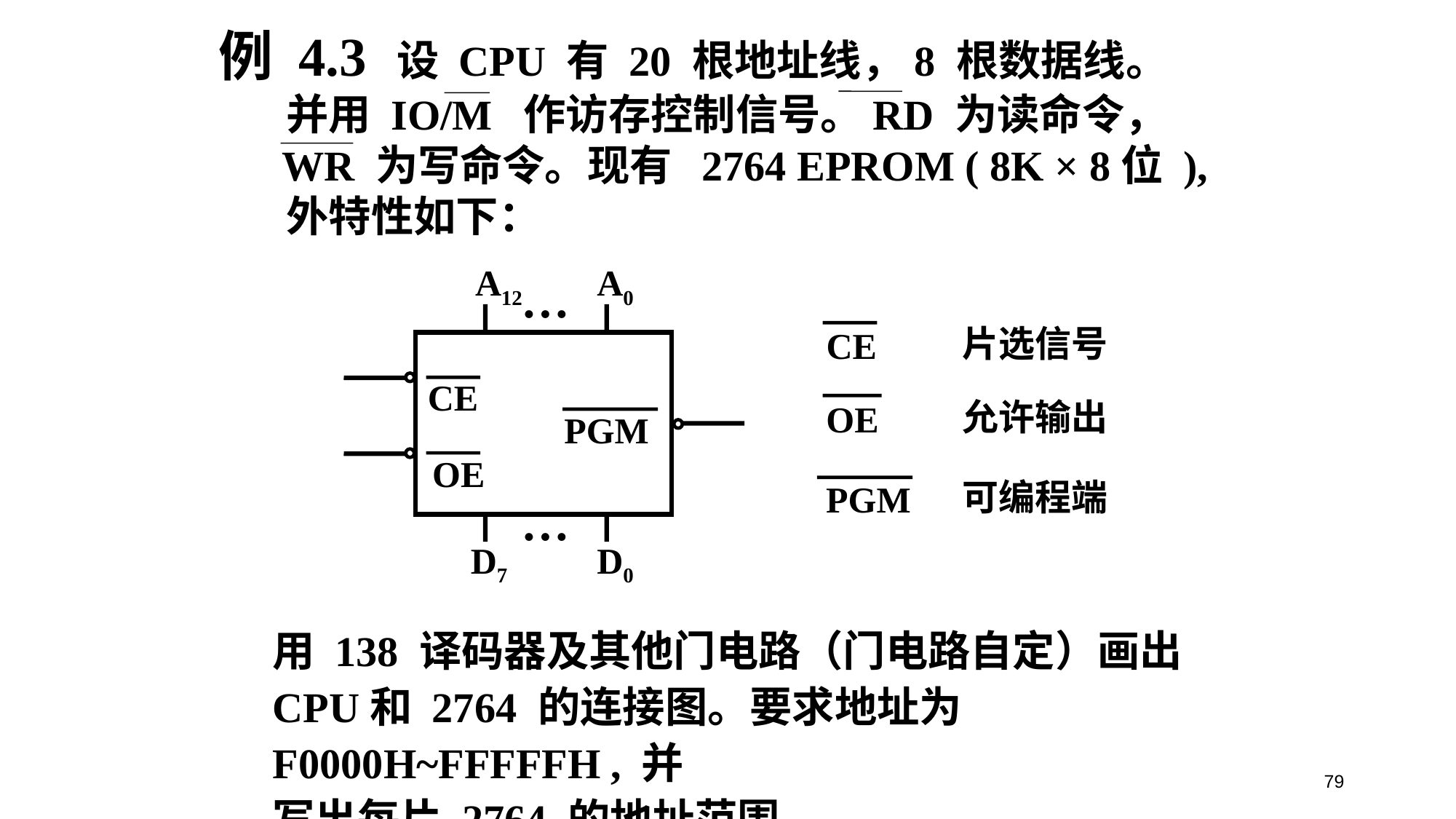

例 4.3   设 CPU 有 20 根地址线，8 根数据线。
      并用 IO/M  作访存控制信号。RD 为读命令，
      WR 为写命令。现有  2764 EPROM ( 8K × 8位 ),
      外特性如下：

A12
A0
…

片选信号
CE

CE

允许输出
OE

PGM

OE

可编程端
PGM

…

D7
D0

用 138 译码器及其他门电路（门电路自定）画出 CPU和 2764 的连接图。要求地址为 F0000H~FFFFFH ,  并
写出每片 2764 的地址范围。
79